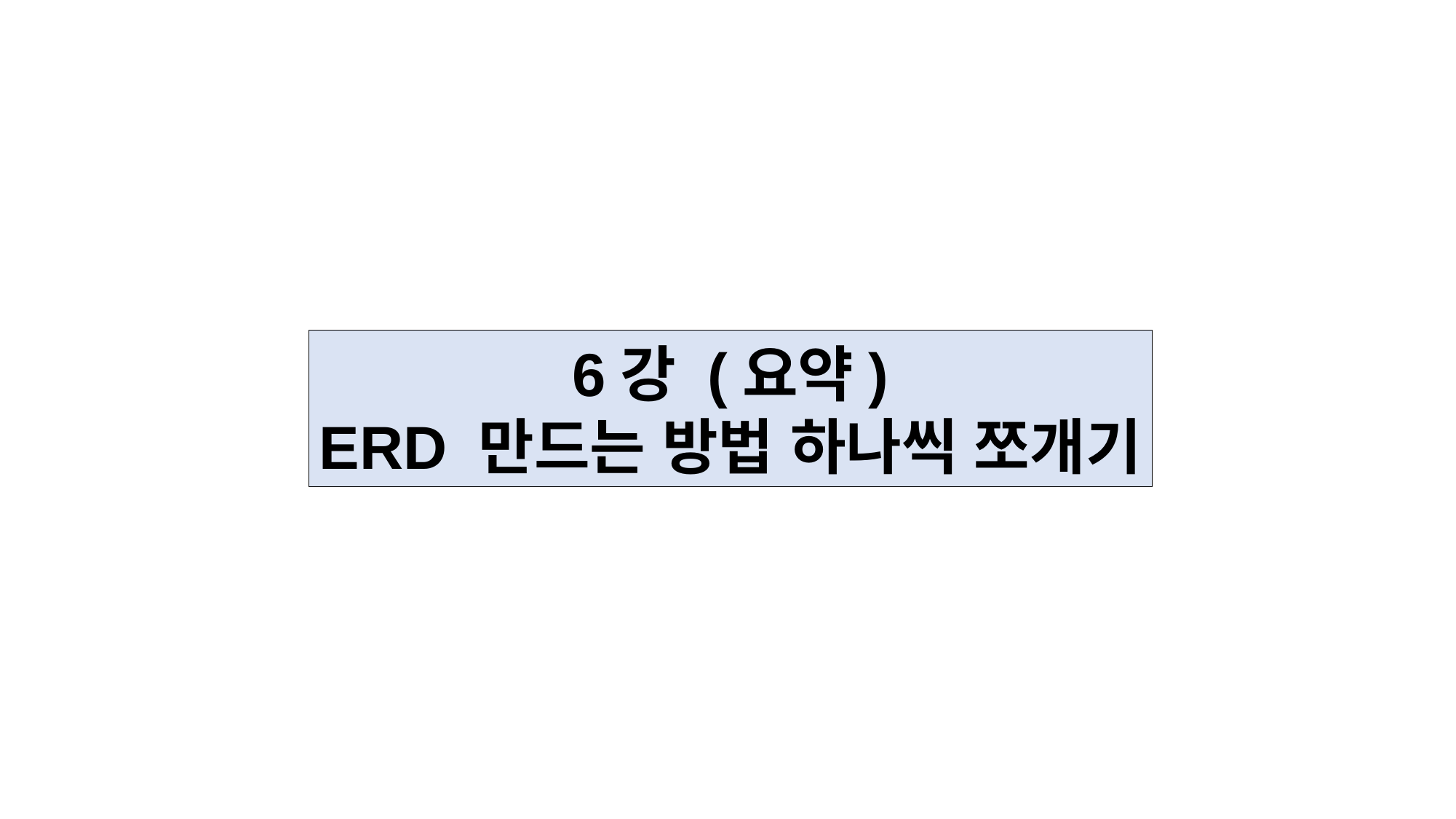

6강 (요약)
ERD 만드는 방법 하나씩 쪼개기